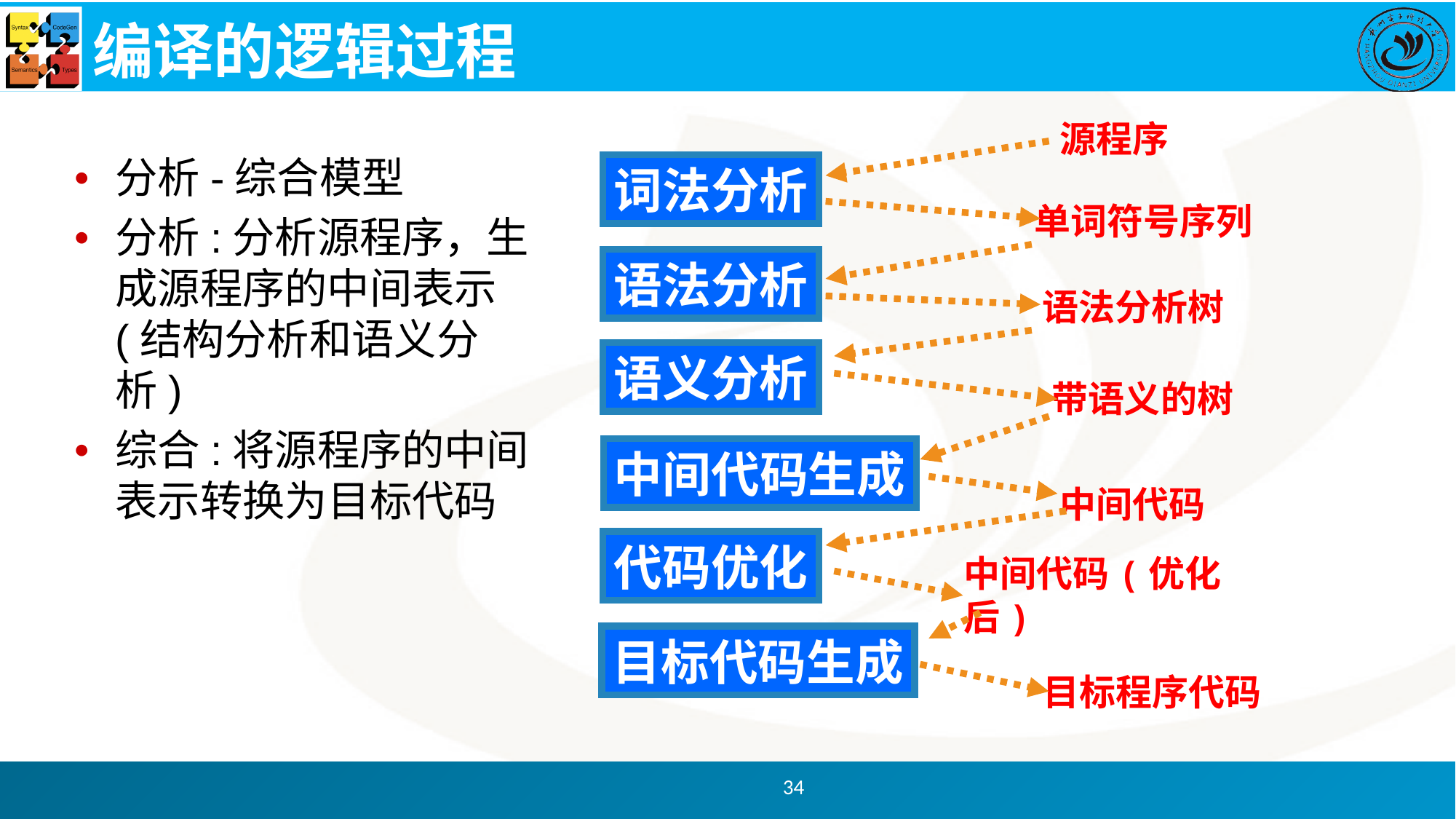

# 编译的逻辑过程
源程序

分析-综合模型
分析:分析源程序，生成源程序的中间表示(结构分析和语义分析)
综合:将源程序的中间表示转换为目标代码
词法分析
单词符号序列

语法分析
语法分析树

语义分析
带语义的树

中间代码生成

中间代码

代码优化
中间代码(优化后)

目标代码生成
目标程序代码

34